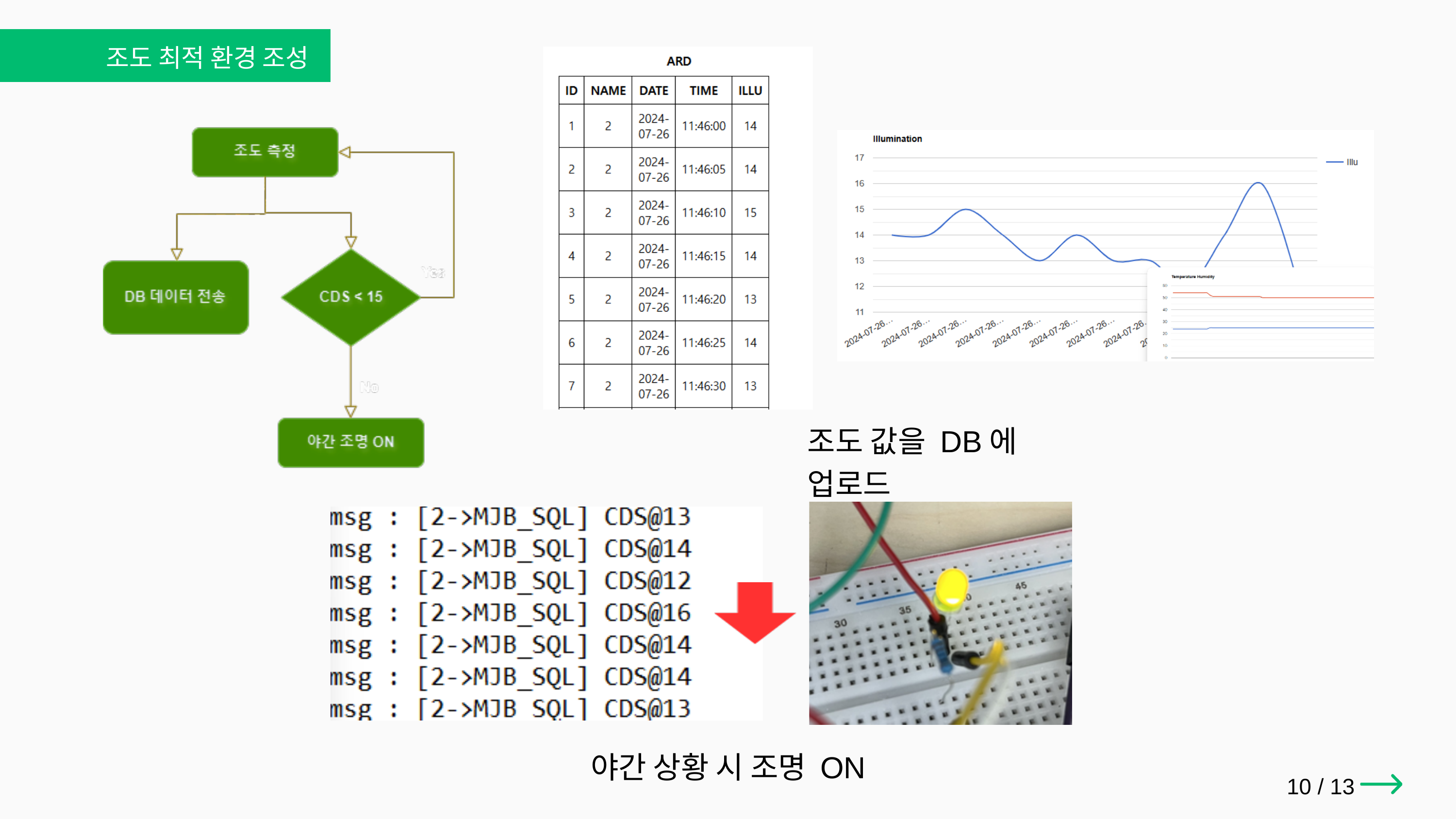

조도 최적 환경 조성

조도 값을 DB에 업로드

야간 상황 시 조명 ON
10 / 13